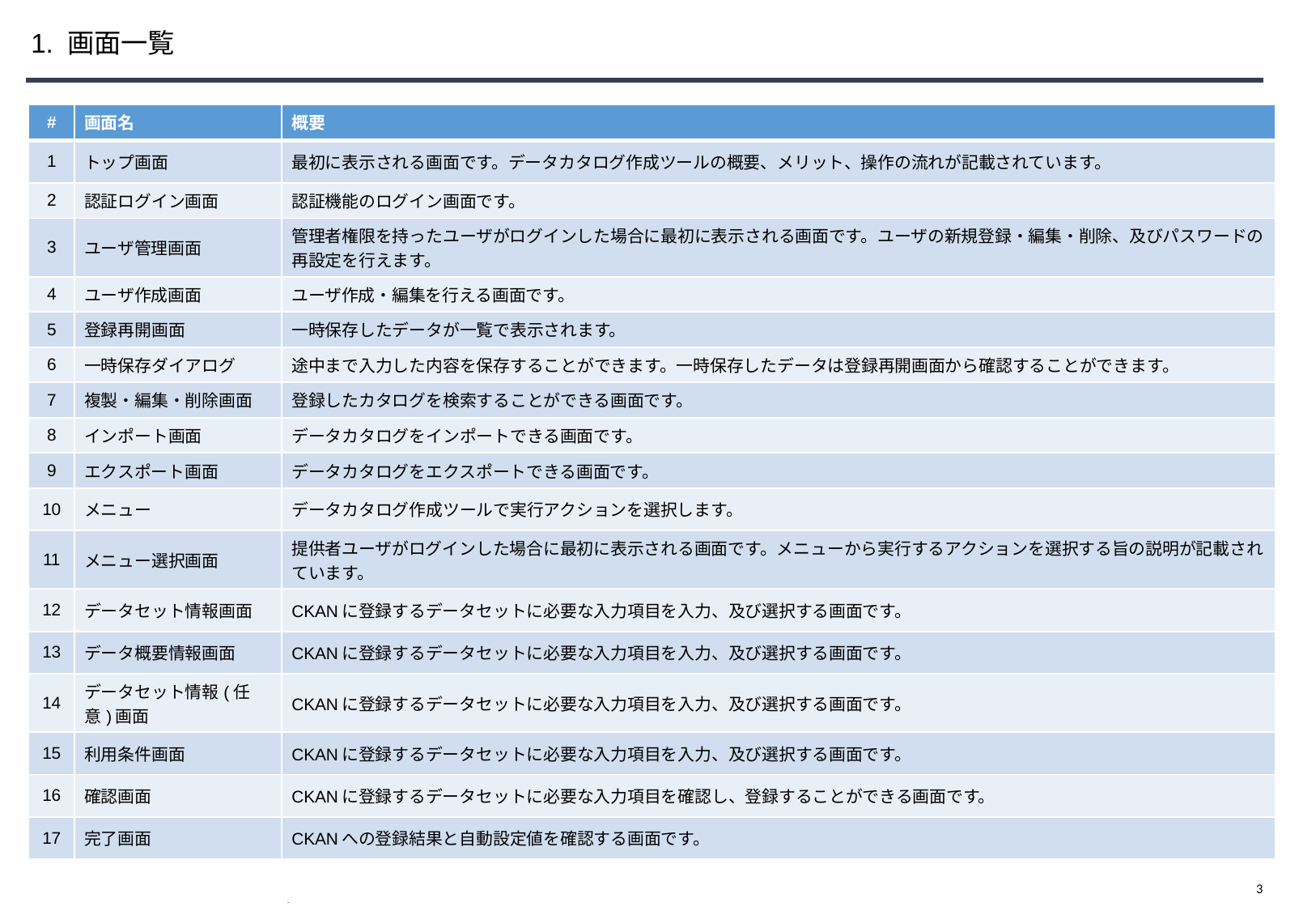

# 1. 画面一覧
| # | 画面名 | 概要 |
| --- | --- | --- |
| 1 | トップ画面 | 最初に表示される画面です。データカタログ作成ツールの概要、メリット、操作の流れが記載されています。 |
| 2 | 認証ログイン画面 | 認証機能のログイン画面です。 |
| 3 | ユーザ管理画面 | 管理者権限を持ったユーザがログインした場合に最初に表示される画面です。ユーザの新規登録・編集・削除、及びパスワードの再設定を行えます。 |
| 4 | ユーザ作成画面 | ユーザ作成・編集を行える画面です。 |
| 5 | 登録再開画面 | 一時保存したデータが一覧で表示されます。 |
| 6 | 一時保存ダイアログ | 途中まで入力した内容を保存することができます。一時保存したデータは登録再開画面から確認することができます。 |
| 7 | 複製・編集・削除画面 | 登録したカタログを検索することができる画面です。 |
| 8 | インポート画面 | データカタログをインポートできる画面です。 |
| 9 | エクスポート画面 | データカタログをエクスポートできる画面です。 |
| 10 | メニュー | データカタログ作成ツールで実行アクションを選択します。 |
| 11 | メニュー選択画面 | 提供者ユーザがログインした場合に最初に表示される画面です。メニューから実行するアクションを選択する旨の説明が記載されています。 |
| 12 | データセット情報画面 | CKANに登録するデータセットに必要な入力項目を入力、及び選択する画面です。 |
| 13 | データ概要情報画面 | CKANに登録するデータセットに必要な入力項目を入力、及び選択する画面です。 |
| 14 | データセット情報(任意)画面 | CKANに登録するデータセットに必要な入力項目を入力、及び選択する画面です。 |
| 15 | 利用条件画面 | CKANに登録するデータセットに必要な入力項目を入力、及び選択する画面です。 |
| 16 | 確認画面 | CKANに登録するデータセットに必要な入力項目を確認し、登録することができる画面です。 |
| 17 | 完了画面 | CKANへの登録結果と自動設定値を確認する画面です。 |